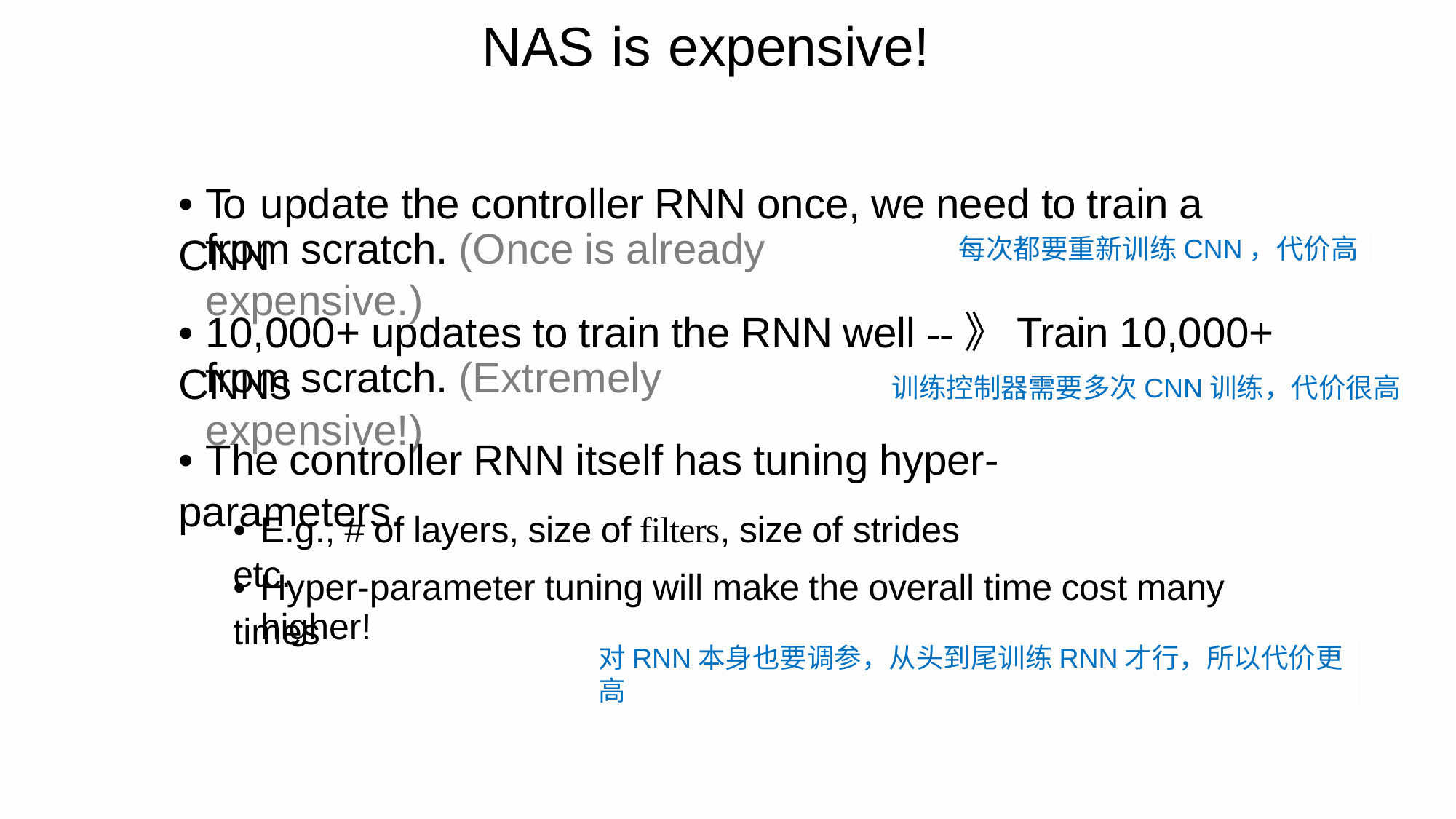

NAS is expensive!
• To update the controller RNN once, we need to train a CNN
from scratch. (Once is already expensive.)
每次都要重新训练CNN，代价高
• 10,000+ updates to train the RNN well --》Train 10,000+ CNNs
from scratch. (Extremely expensive!)
训练控制器需要多次CNN训练，代价很高
• The controller RNN itself has tuning hyper-parameters.
• E.g., # of layers, size of filters, size of strides etc.
• Hyper-parameter tuning will make the overall time cost many times
higher!
对RNN本身也要调参，从头到尾训练RNN才行，所以代价更高